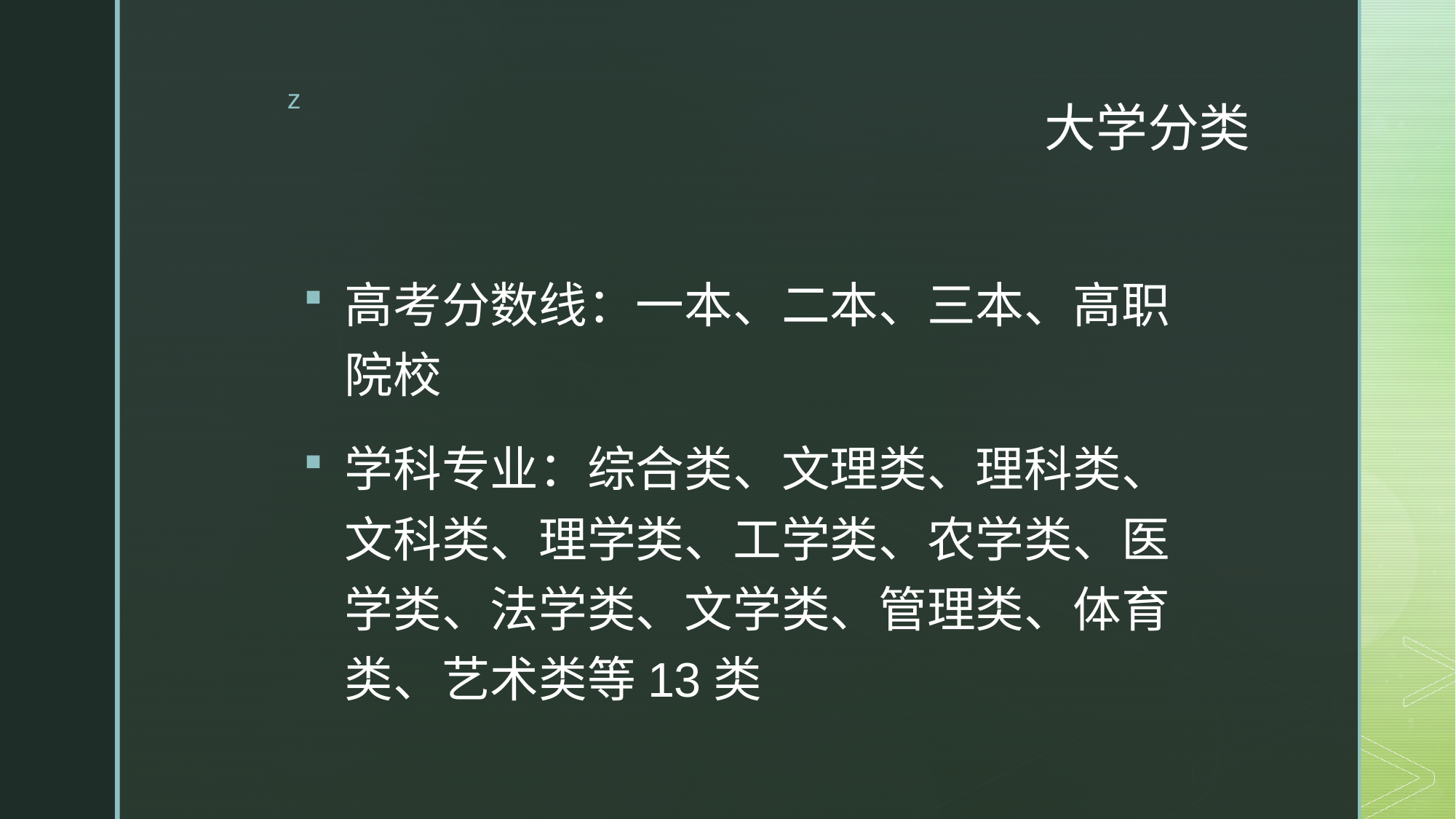

# 大学分类
高考分数线：一本、二本、三本、高职院校
学科专业：综合类、文理类、理科类、文科类、理学类、工学类、农学类、医学类、法学类、文学类、管理类、体育类、艺术类等13类